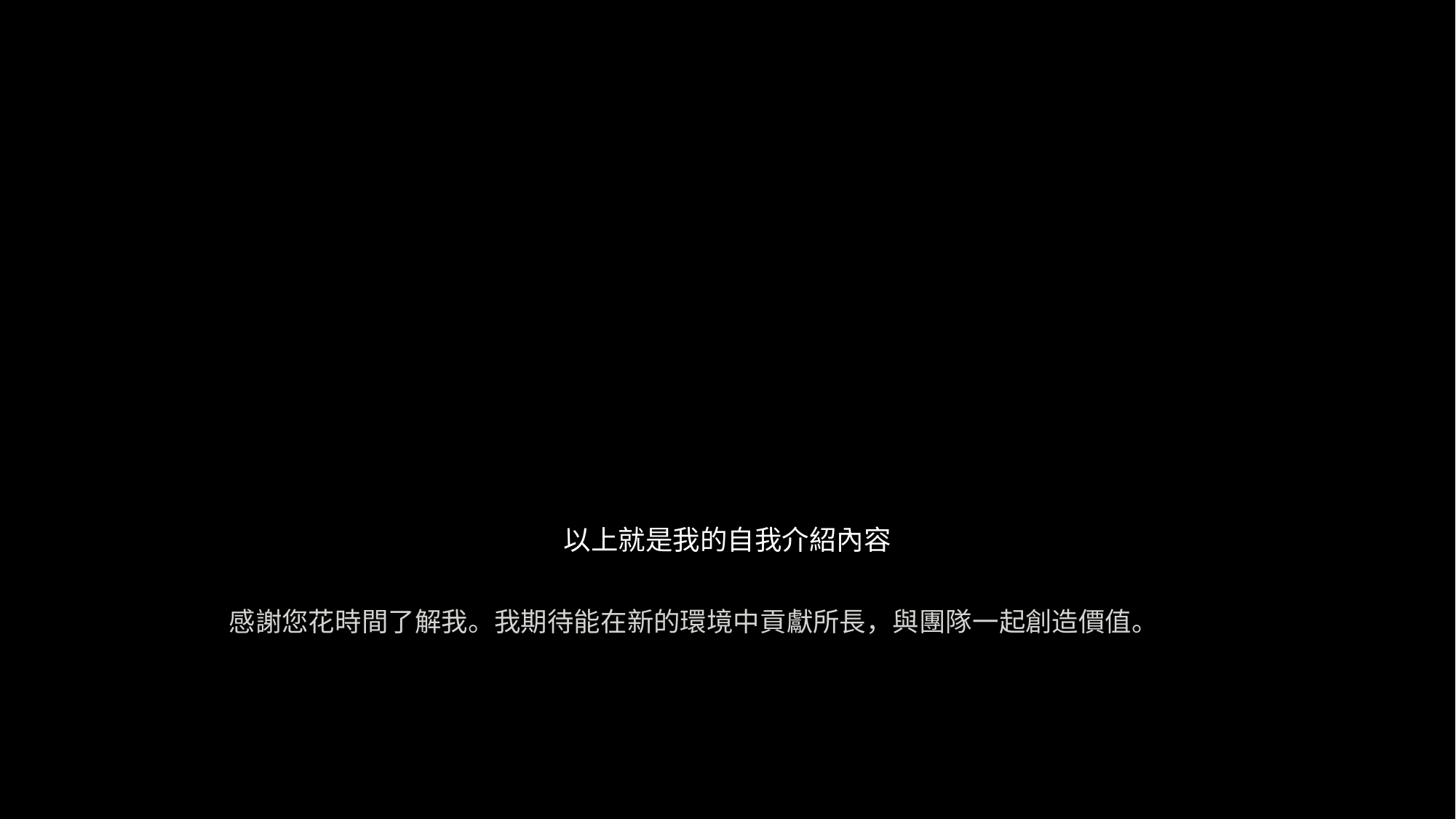

Thank you!
以上就是我的自我介紹內容
感謝您花時間了解我。我期待能在新的環境中貢獻所長，與團隊一起創造價值。